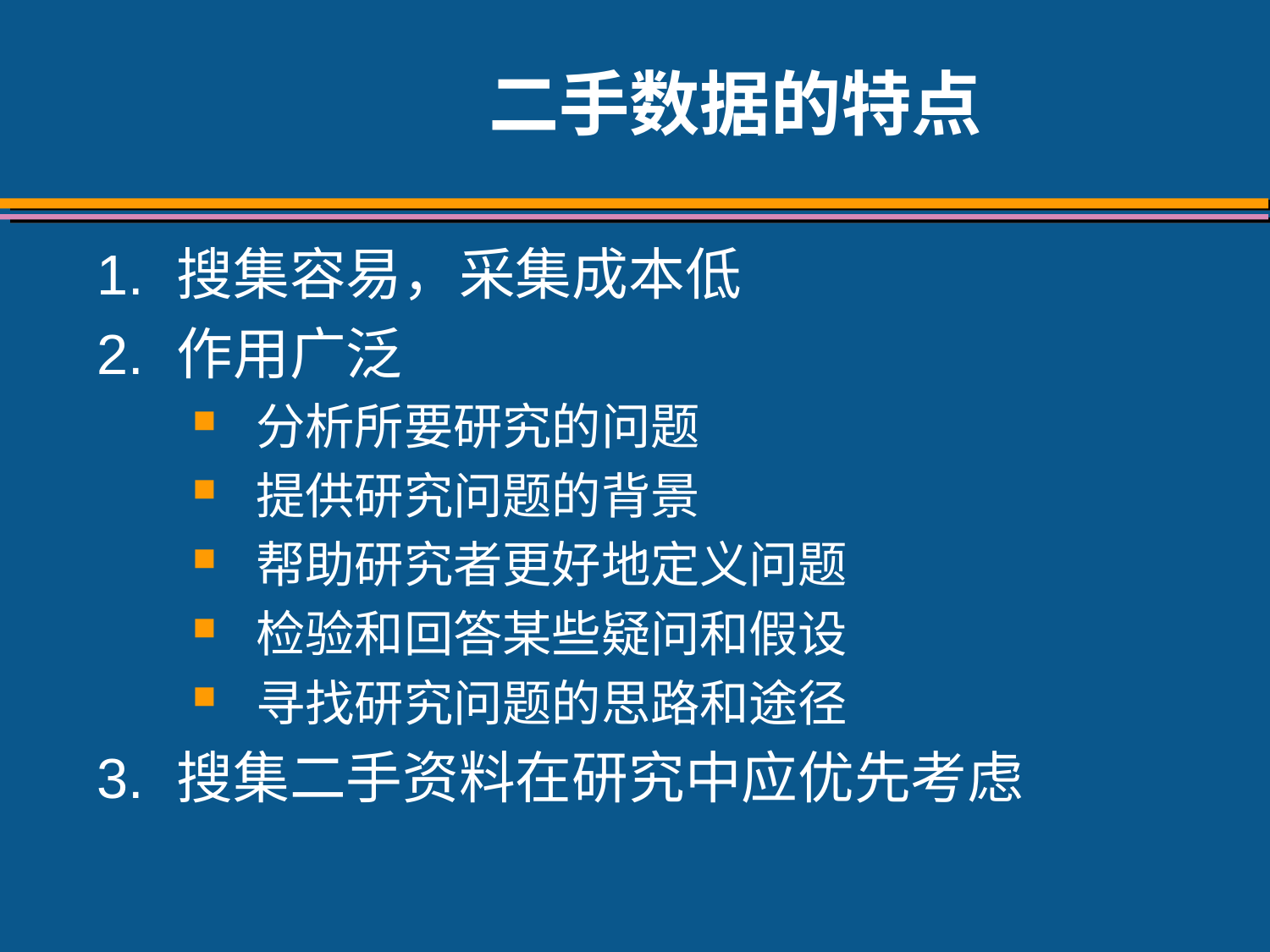

# 二手数据的特点
搜集容易，采集成本低
作用广泛
分析所要研究的问题
提供研究问题的背景
帮助研究者更好地定义问题
检验和回答某些疑问和假设
寻找研究问题的思路和途径
搜集二手资料在研究中应优先考虑